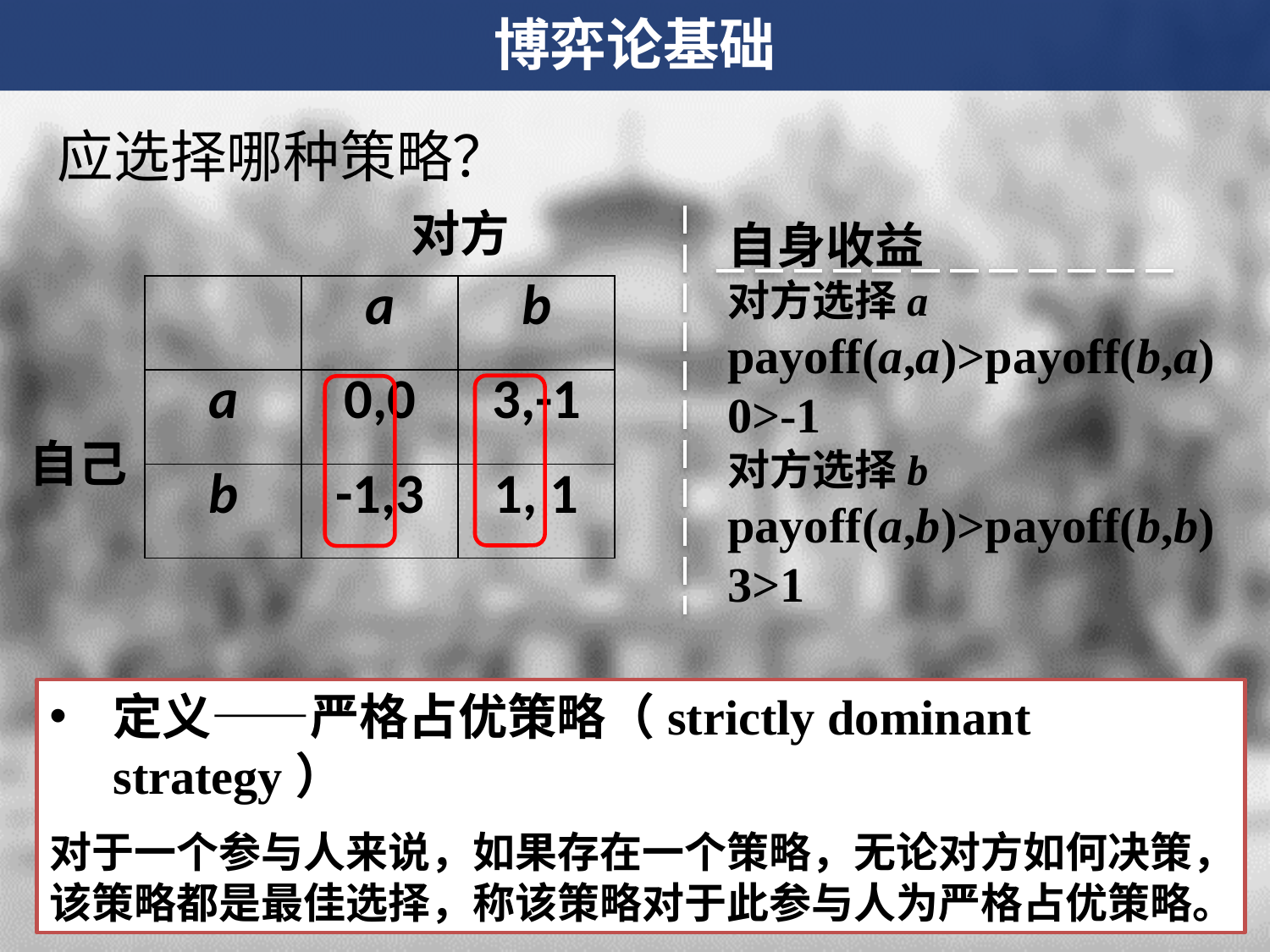

博弈论基础
应选择哪种策略？
对方
自身收益
对方选择a
payoff(a,a)>payoff(b,a)
0>-1
对方选择b
payoff(a,b)>payoff(b,b)
3>1

|  | a | b |
| --- | --- | --- |
| a | 0,0 | 3,-1 |
| b | -1,3 | 1, 1 |

自己
定义——严格占优策略（strictly dominant strategy）
对于一个参与人来说，如果存在一个策略，无论对方如何决策，该策略都是最佳选择，称该策略对于此参与人为严格占优策略。